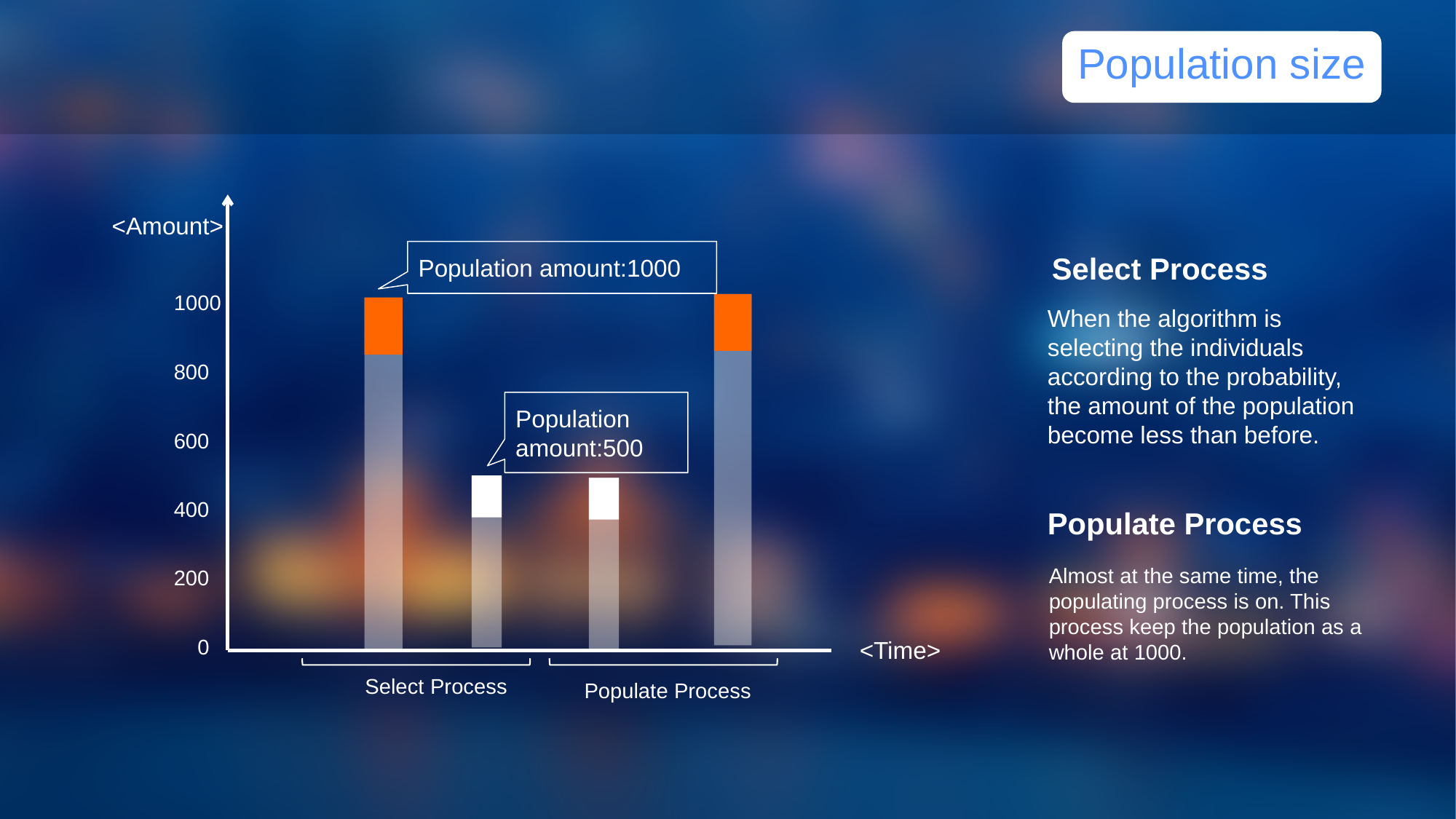

Population size
<Amount>
Population amount:1000
Select Process
1
                     点击添加标题
1000

When the algorithm is selecting the individuals according to the probability, the amount of the population become less than before.

800
Population amount:500
600

400
Populate Process

Almost at the same time, the populating process is on. This process keep the population as a whole at 1000.
200
0
<Time>
Select Process
Populate Process